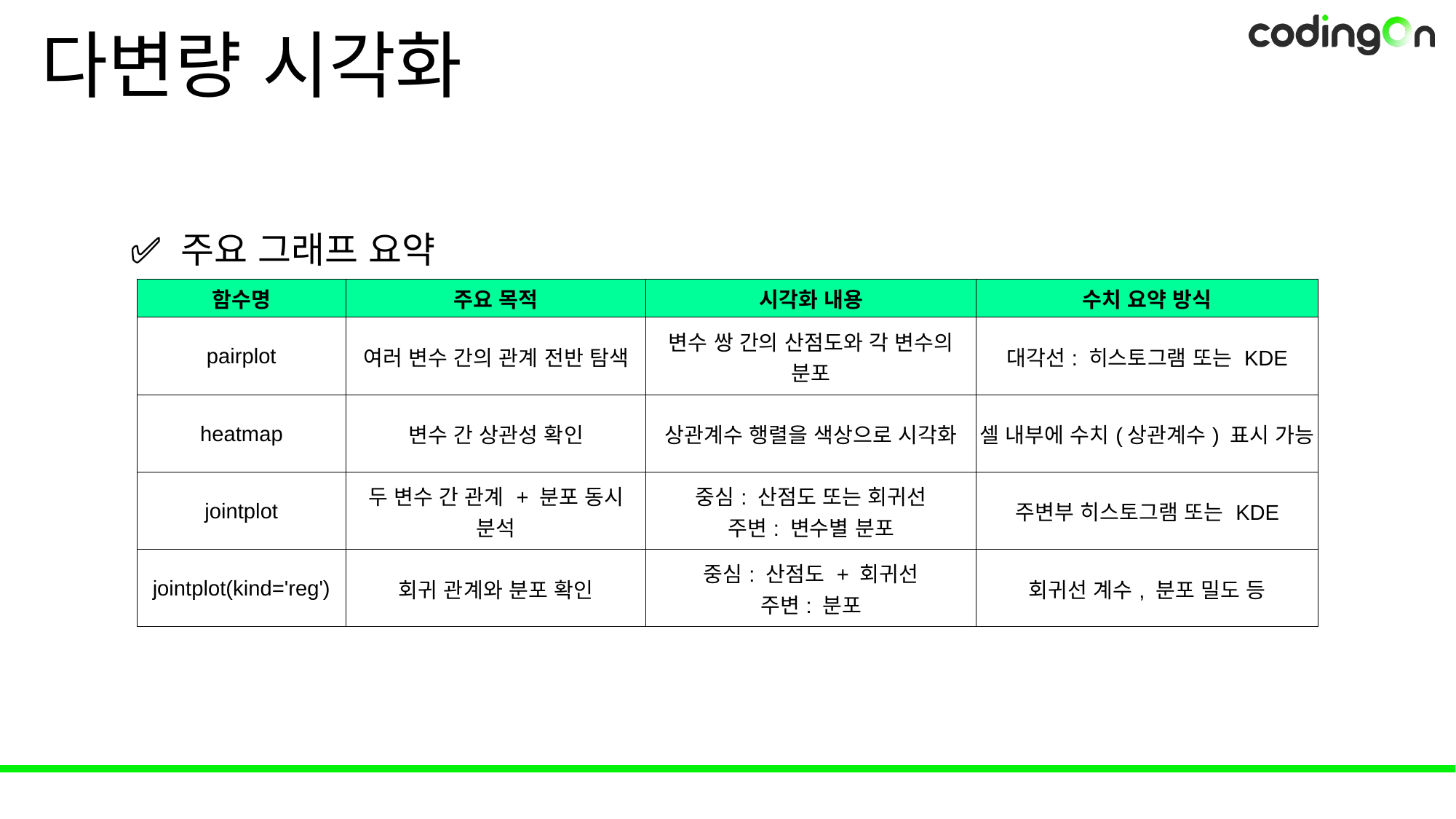

# 다변량 시각화
✅ 주요 그래프 요약
| 함수명 | 주요 목적 | 시각화 내용 | 수치 요약 방식 |
| --- | --- | --- | --- |
| pairplot | 여러 변수 간의 관계 전반 탐색 | 변수 쌍 간의 산점도와 각 변수의 분포 | 대각선: 히스토그램 또는 KDE |
| heatmap | 변수 간 상관성 확인 | 상관계수 행렬을 색상으로 시각화 | 셀 내부에 수치(상관계수) 표시 가능 |
| jointplot | 두 변수 간 관계 + 분포 동시 분석 | 중심: 산점도 또는 회귀선 주변: 변수별 분포 | 주변부 히스토그램 또는 KDE |
| jointplot(kind='reg') | 회귀 관계와 분포 확인 | 중심: 산점도 + 회귀선 주변: 분포 | 회귀선 계수, 분포 밀도 등 |